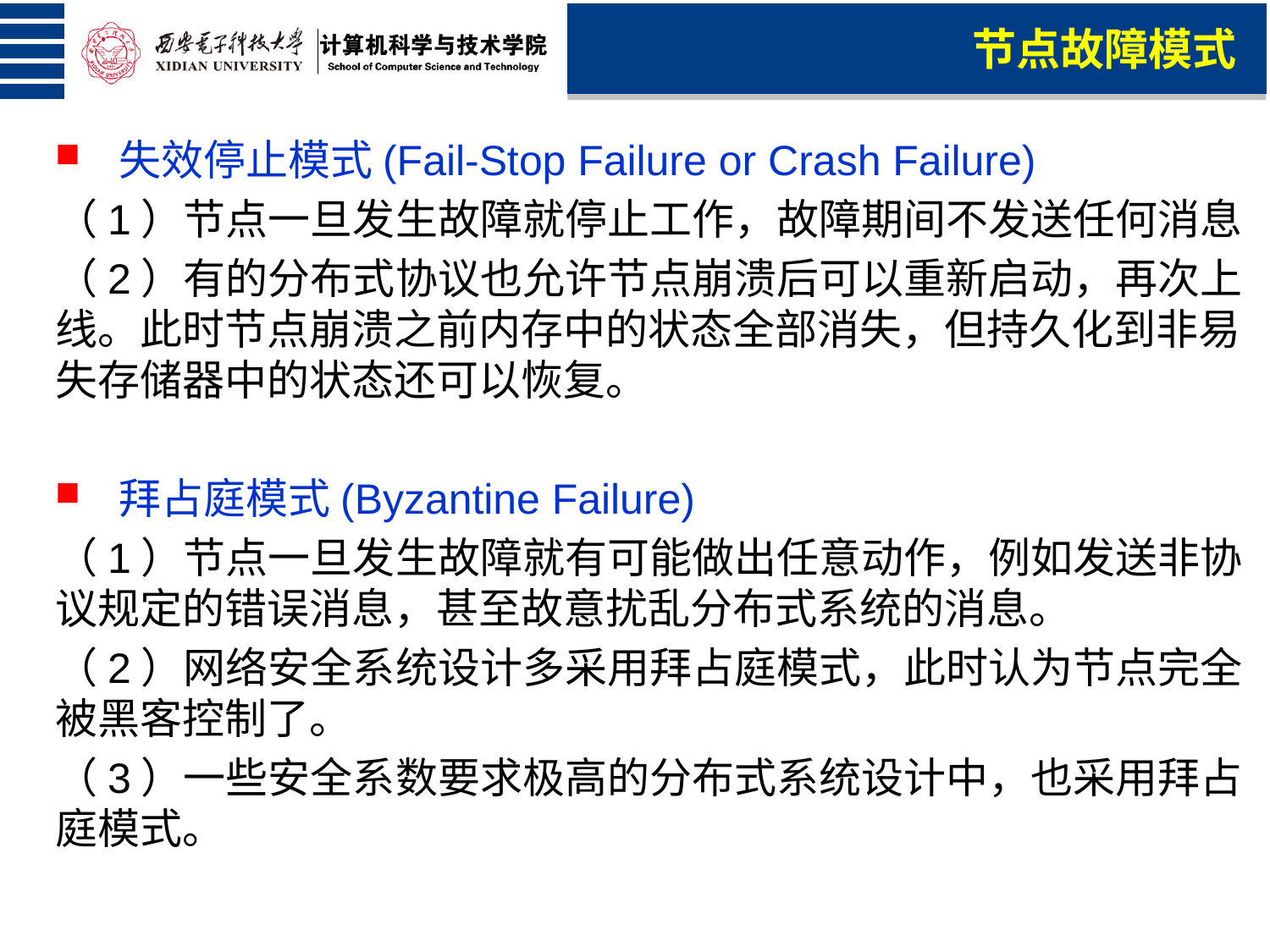

节点故障模式
失效停止模式(Fail-Stop Failure or Crash Failure)
（1）节点一旦发生故障就停止工作，故障期间不发送任何消息
（2）有的分布式协议也允许节点崩溃后可以重新启动，再次上线。此时节点崩溃之前内存中的状态全部消失，但持久化到非易失存储器中的状态还可以恢复。

拜占庭模式(Byzantine Failure)
（1）节点一旦发生故障就有可能做出任意动作，例如发送非协议规定的错误消息，甚至故意扰乱分布式系统的消息。
（2）网络安全系统设计多采用拜占庭模式，此时认为节点完全被黑客控制了。
（3）一些安全系数要求极高的分布式系统设计中，也采用拜占庭模式。